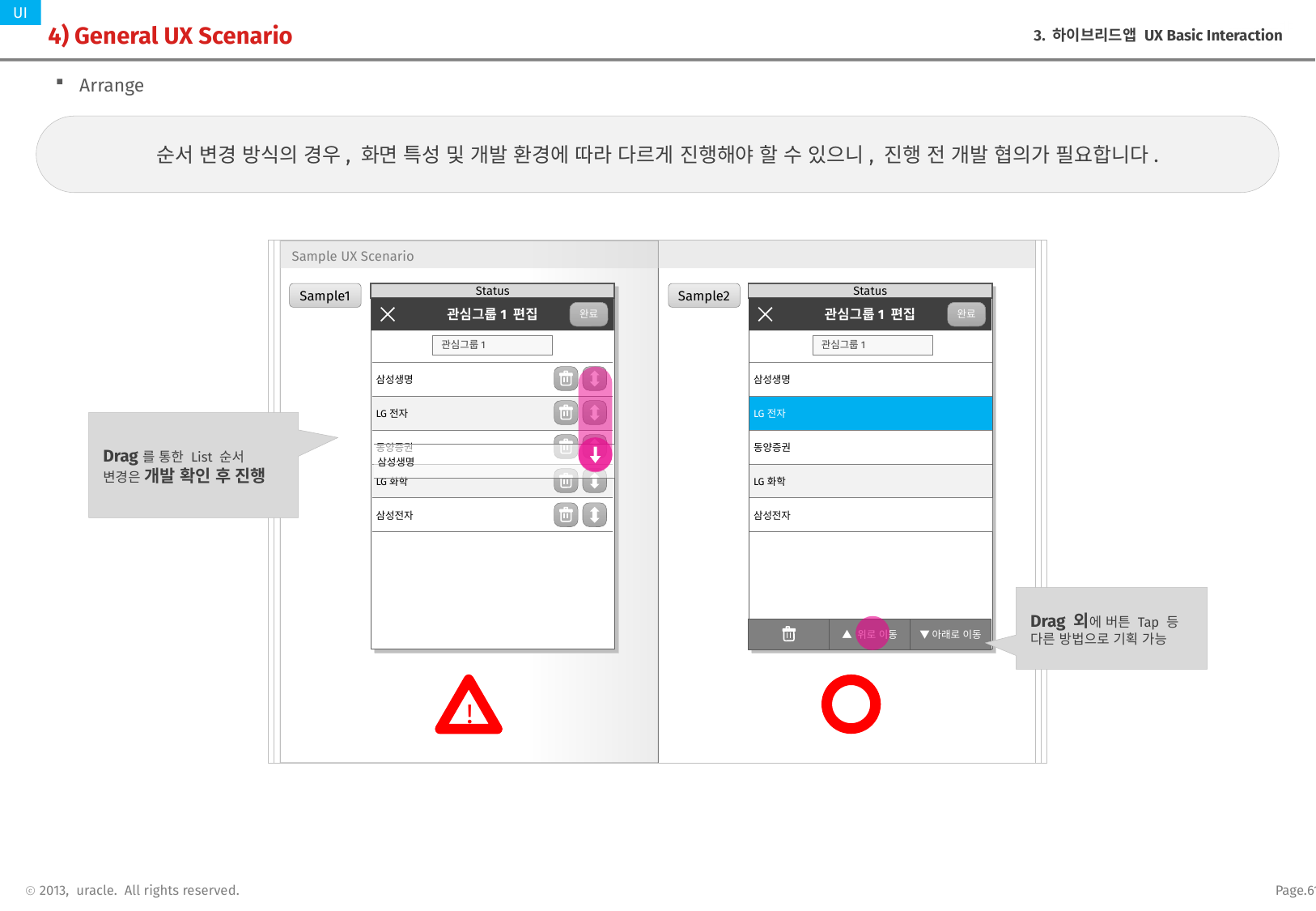

| Updated (2013/11/19) |
| --- |
| 체크박스 다중 선택을 통한 리스트 순서 변경 불가로 해당 UI 변경 |
# 4) General UX Scenario
3. 하이브리드앱 UX Basic Interaction
Arrange
순서 변경 방식의 경우, 화면 특성 및 개발 환경에 따라 다르게 진행해야 할 수 있으니, 진행 전 개발 협의가 필요합니다.
Sample1
Sample2
Status
Status
관심그룹1 편집
완료

관심그룹1 편집
완료

관심그룹1
관심그룹1

| 삼성생명 |  |  |  |
| --- | --- | --- | --- |
| LG전자 |  |  |  |
| 동양증권 |  |  |  |
| LG화학 |  |  |  |
| 삼성전자 |  |  |  |
| 삼성생명 |  |  |  |
| --- | --- | --- | --- |
| LG전자 |  |  |  |
| 동양증권 |  |  |  |
| LG화학 |  |  |  |
| 삼성전자 |  |  |  |

Drag를 통한 List 순서 변경은 개발 확인 후 진행

| 삼성생명 |
| --- |

Drag 외에 버튼 Tap 등 다른 방법으로 기획 가능

▲ 위로 이동
▼아래로 이동

!